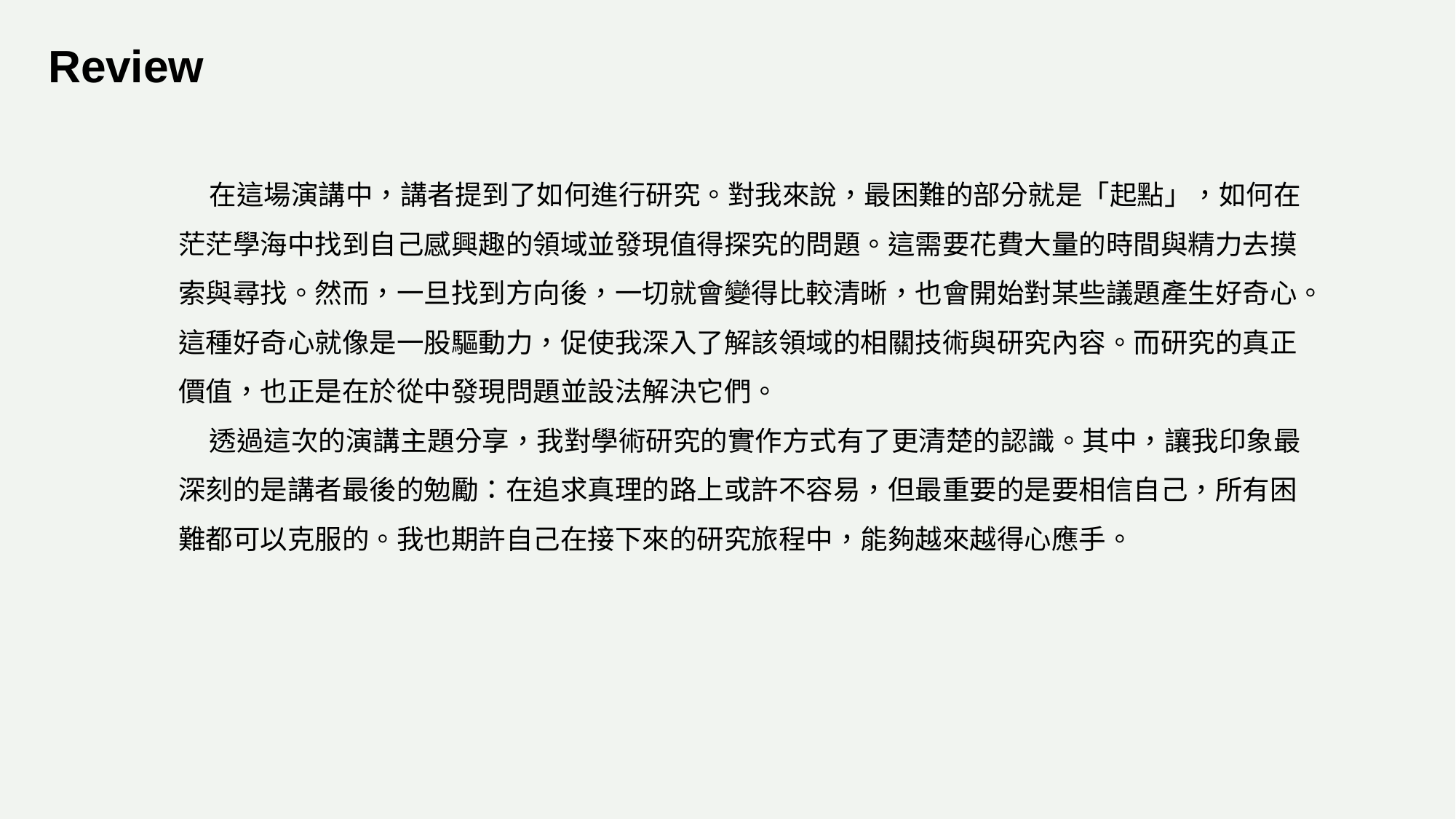

# Review
    在這場演講中，講者提到了如何進行研究。對我來說，最困難的部分就是「起點」，如何在茫茫學海中找到自己感興趣的領域並發現值得探究的問題。這需要花費大量的時間與精力去摸索與尋找。然而，一旦找到方向後，一切就會變得比較清晰，也會開始對某些議題產生好奇心。這種好奇心就像是一股驅動力，促使我深入了解該領域的相關技術與研究內容。而研究的真正價值，也正是在於從中發現問題並設法解決它們。
    透過這次的演講主題分享，我對學術研究的實作方式有了更清楚的認識。其中，讓我印象最深刻的是講者最後的勉勵：在追求真理的路上或許不容易，但最重要的是要相信自己，所有困難都可以克服的。我也期許自己在接下來的研究旅程中，能夠越來越得心應手。